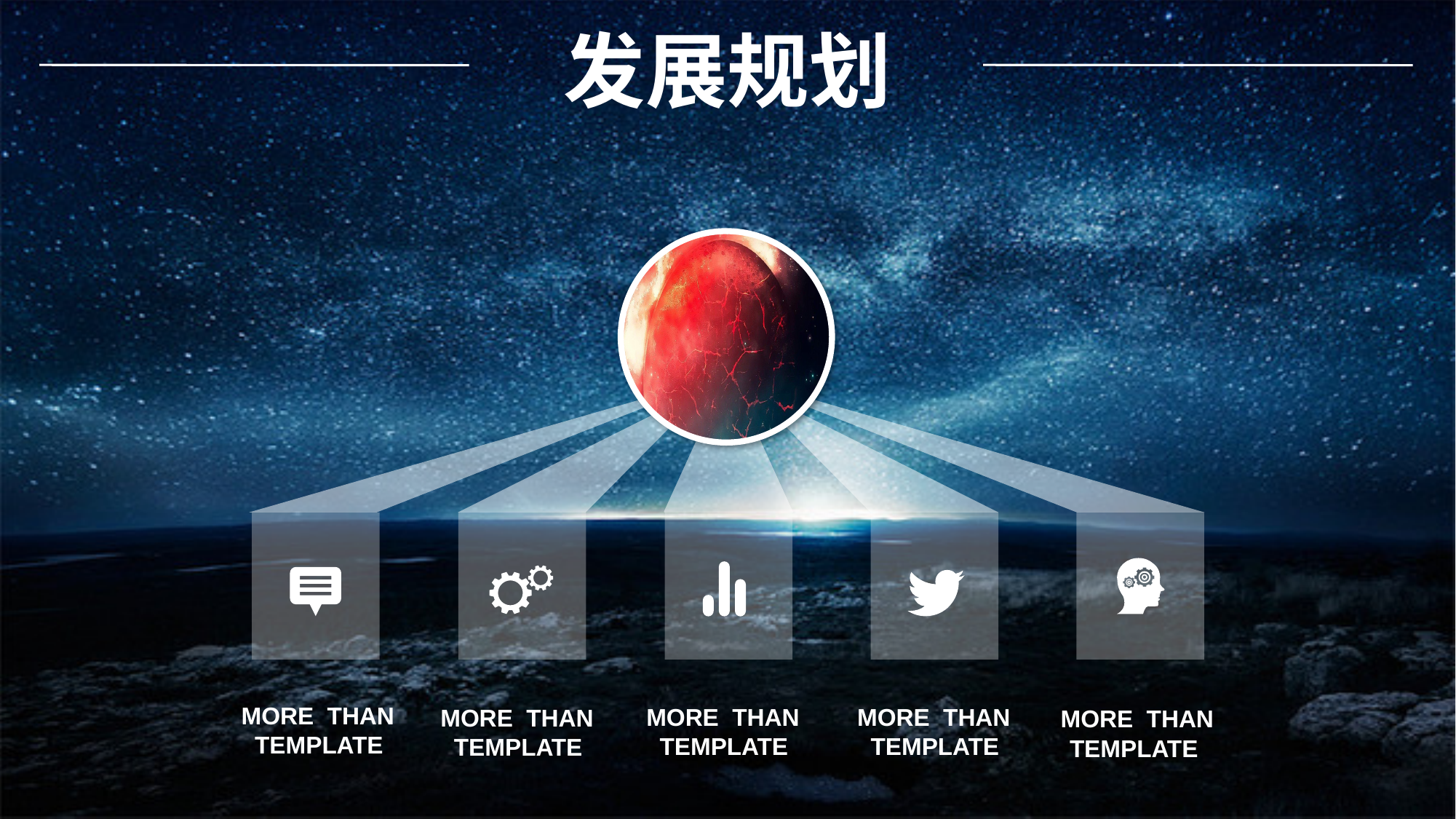

发展规划

     MORE  THAN
       TEMPLATE

     MORE  THAN
       TEMPLATE
     MORE  THAN
       TEMPLATE
     MORE  THAN
       TEMPLATE

     MORE  THAN
       TEMPLATE